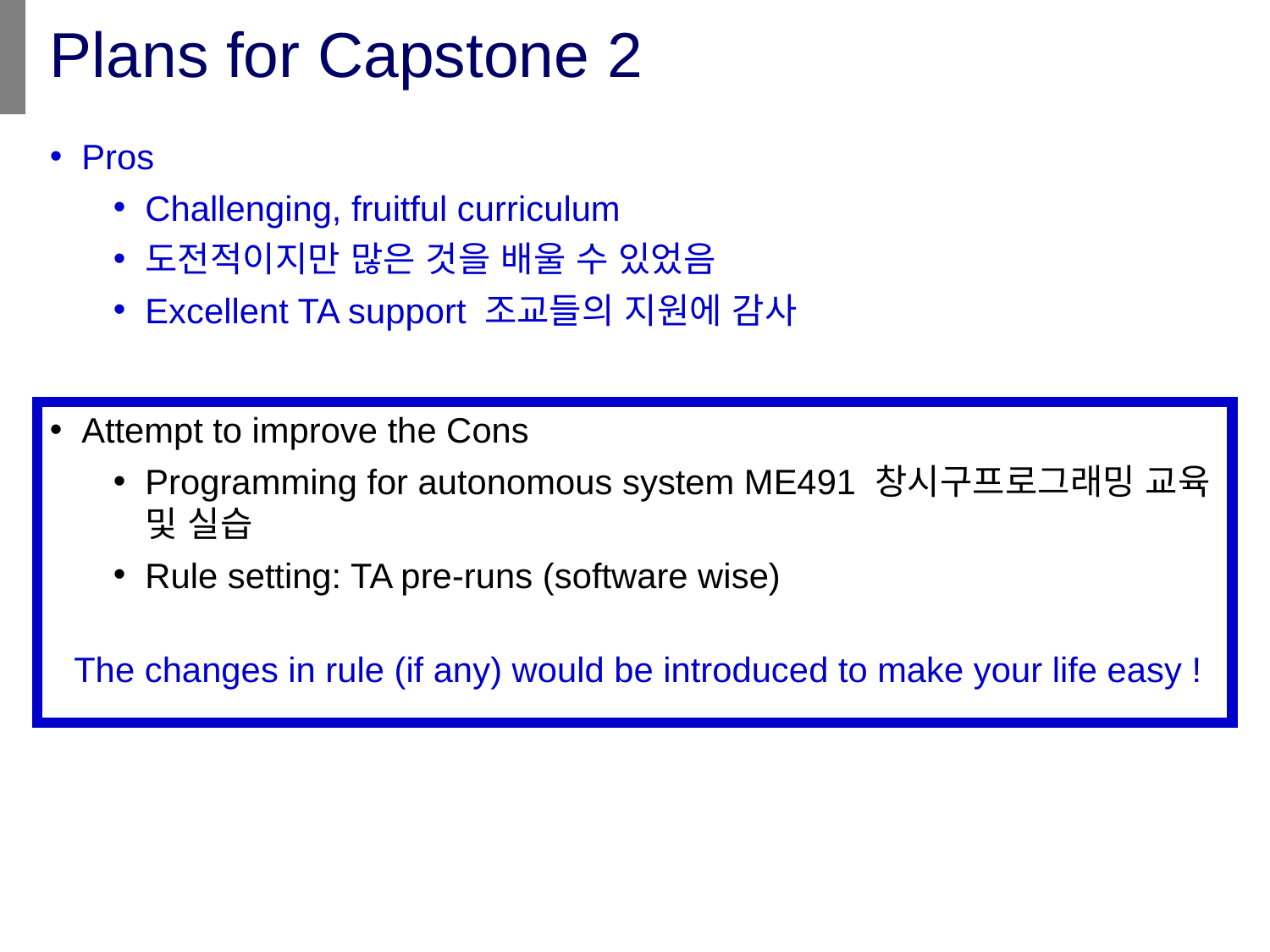

# Plans for Capstone 2
Pros
Challenging, fruitful curriculum
도전적이지만 많은 것을 배울 수 있었음
Excellent TA support 조교들의 지원에 감사

Attempt to improve the Cons
Programming for autonomous system ME491 창시구프로그래밍 교육 및 실습
Rule setting: TA pre-runs (software wise)

The changes in rule (if any) would be introduced to make your life easy !